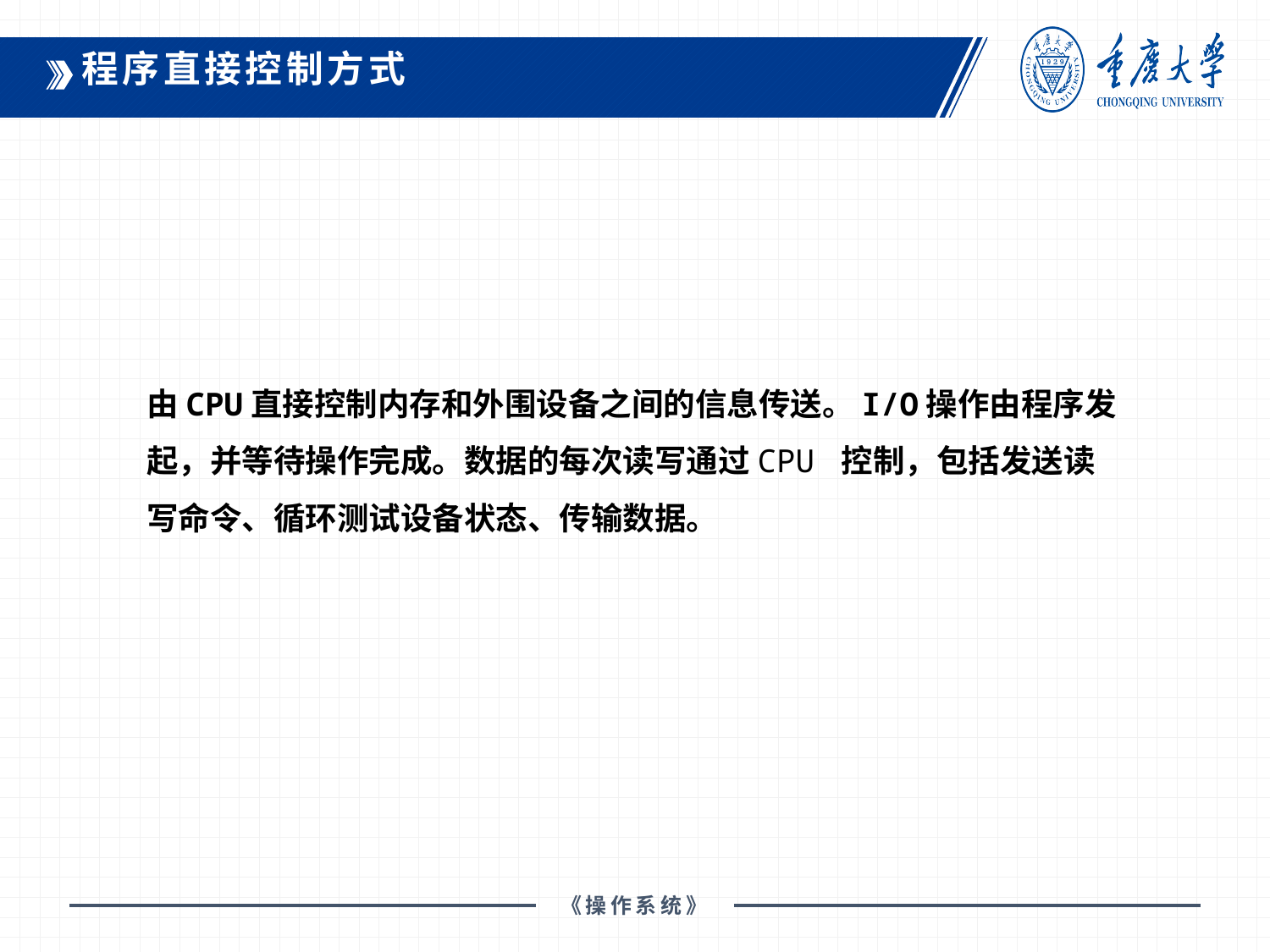

程序直接控制方式

由CPU直接控制内存和外围设备之间的信息传送。I/O操作由程序发起，并等待操作完成。数据的每次读写通过CPU 控制，包括发送读写命令、循环测试设备状态、传输数据。